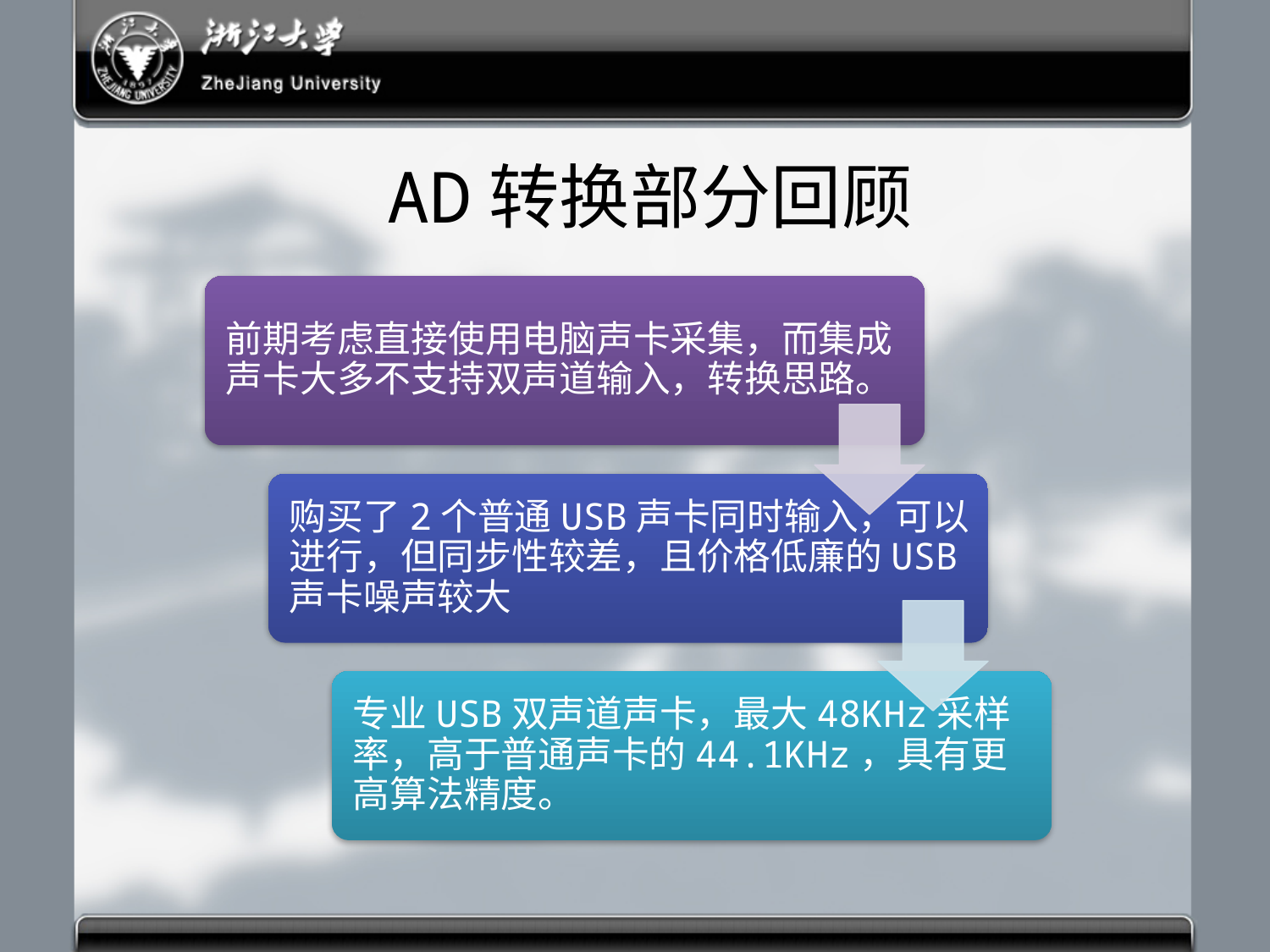

AD转换部分回顾
前期考虑直接使用电脑声卡采集，而集成声卡大多不支持双声道输入，转换思路。
购买了2个普通USB声卡同时输入，可以进行，但同步性较差，且价格低廉的USB声卡噪声较大
专业USB双声道声卡，最大48KHz采样率，高于普通声卡的44.1KHz，具有更高算法精度。